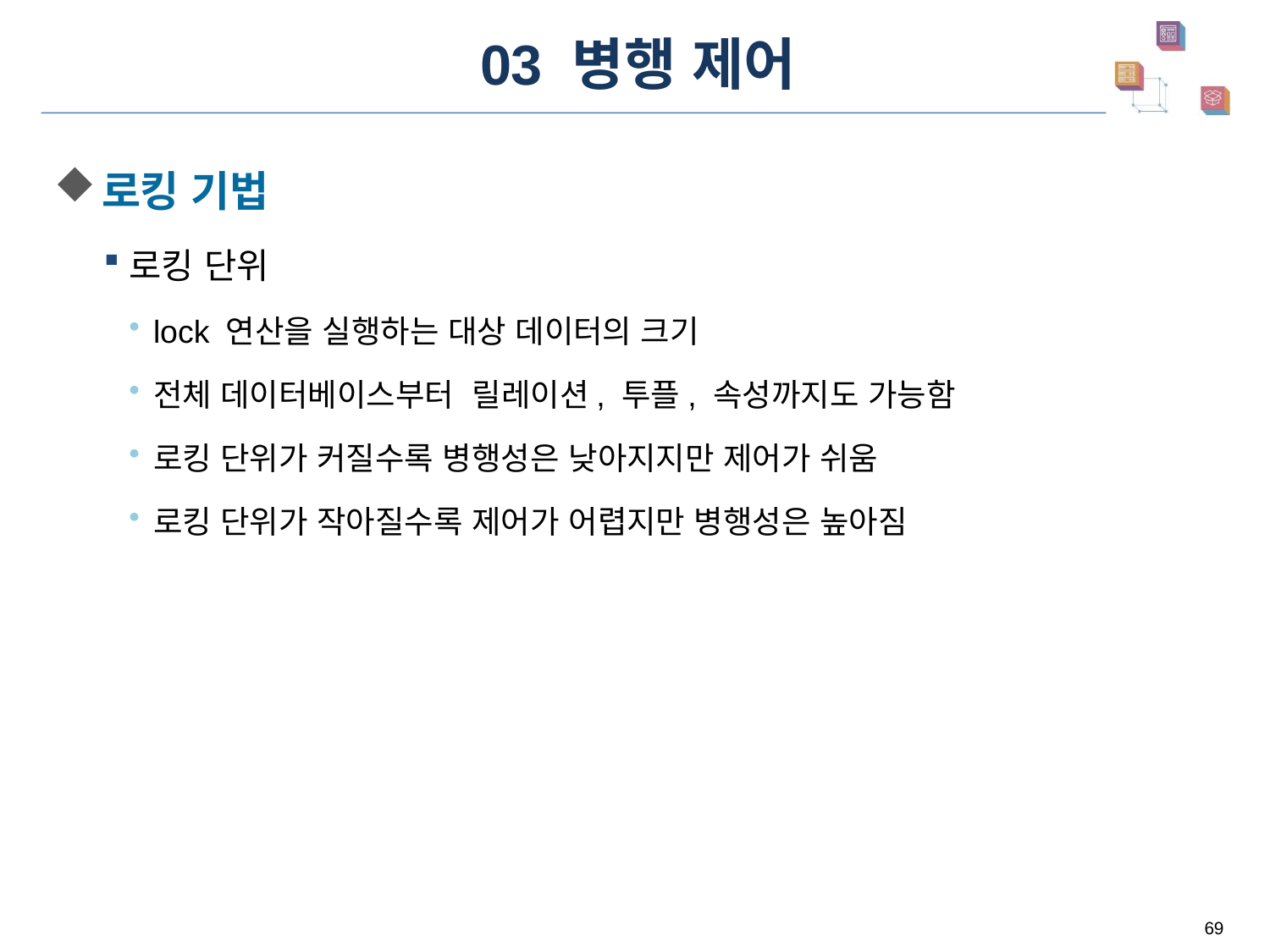

# 03 병행 제어
로킹 기법
로킹 단위
lock 연산을 실행하는 대상 데이터의 크기
전체 데이터베이스부터  릴레이션, 투플, 속성까지도 가능함
로킹 단위가 커질수록 병행성은 낮아지지만 제어가 쉬움
로킹 단위가 작아질수록 제어가 어렵지만 병행성은 높아짐